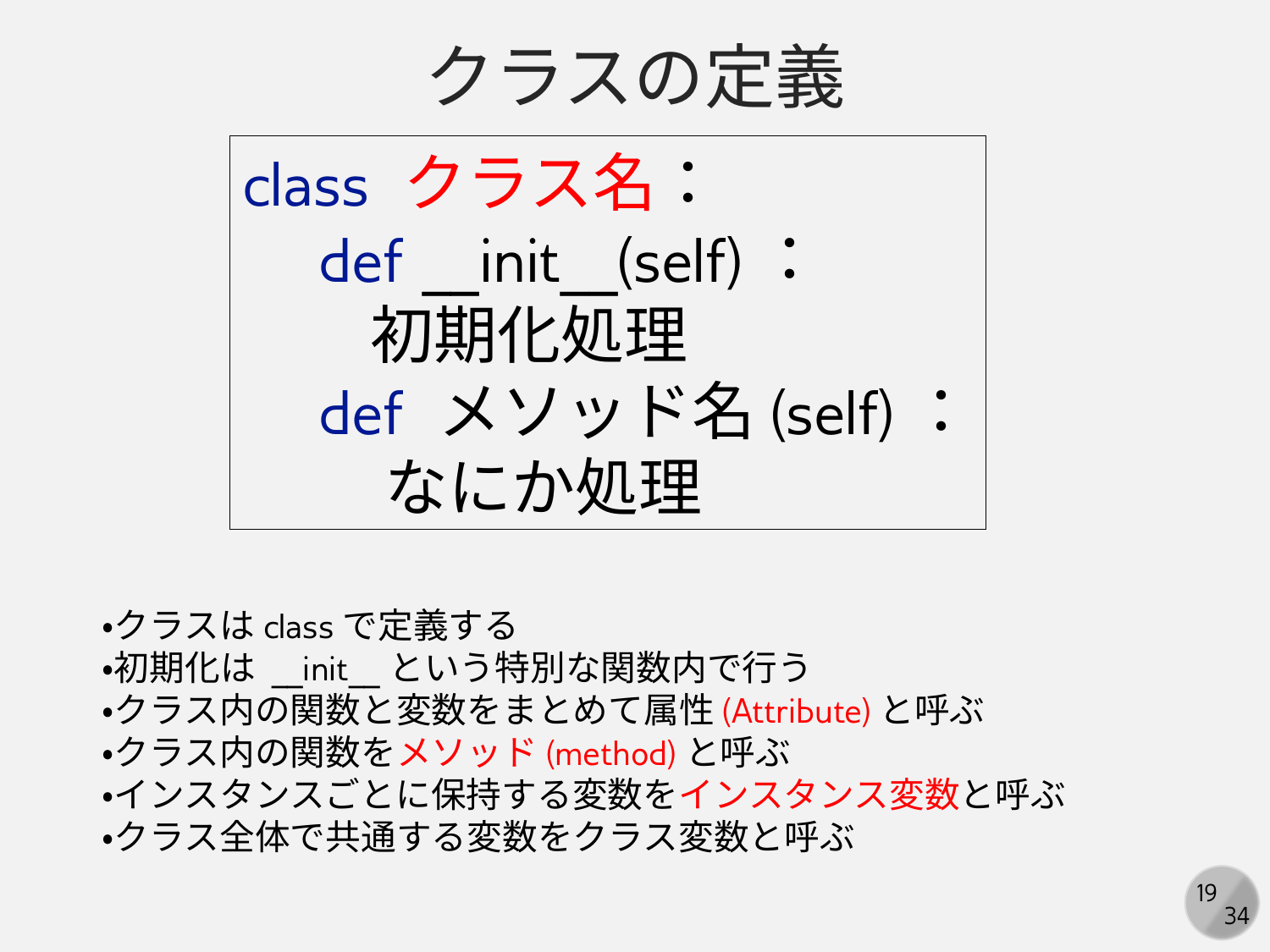

クラスの定義
class クラス名：
    def __init__(self)：
        初期化処理
    def メソッド名(self)：
         なにか処理
・クラスはclassで定義する
・初期化は __init__という特別な関数内で行う
・クラス内の関数と変数をまとめて属性(Attribute)と呼ぶ
・クラス内の関数をメソッド(method)と呼ぶ
・インスタンスごとに保持する変数をインスタンス変数と呼ぶ
・クラス全体で共通する変数をクラス変数と呼ぶ